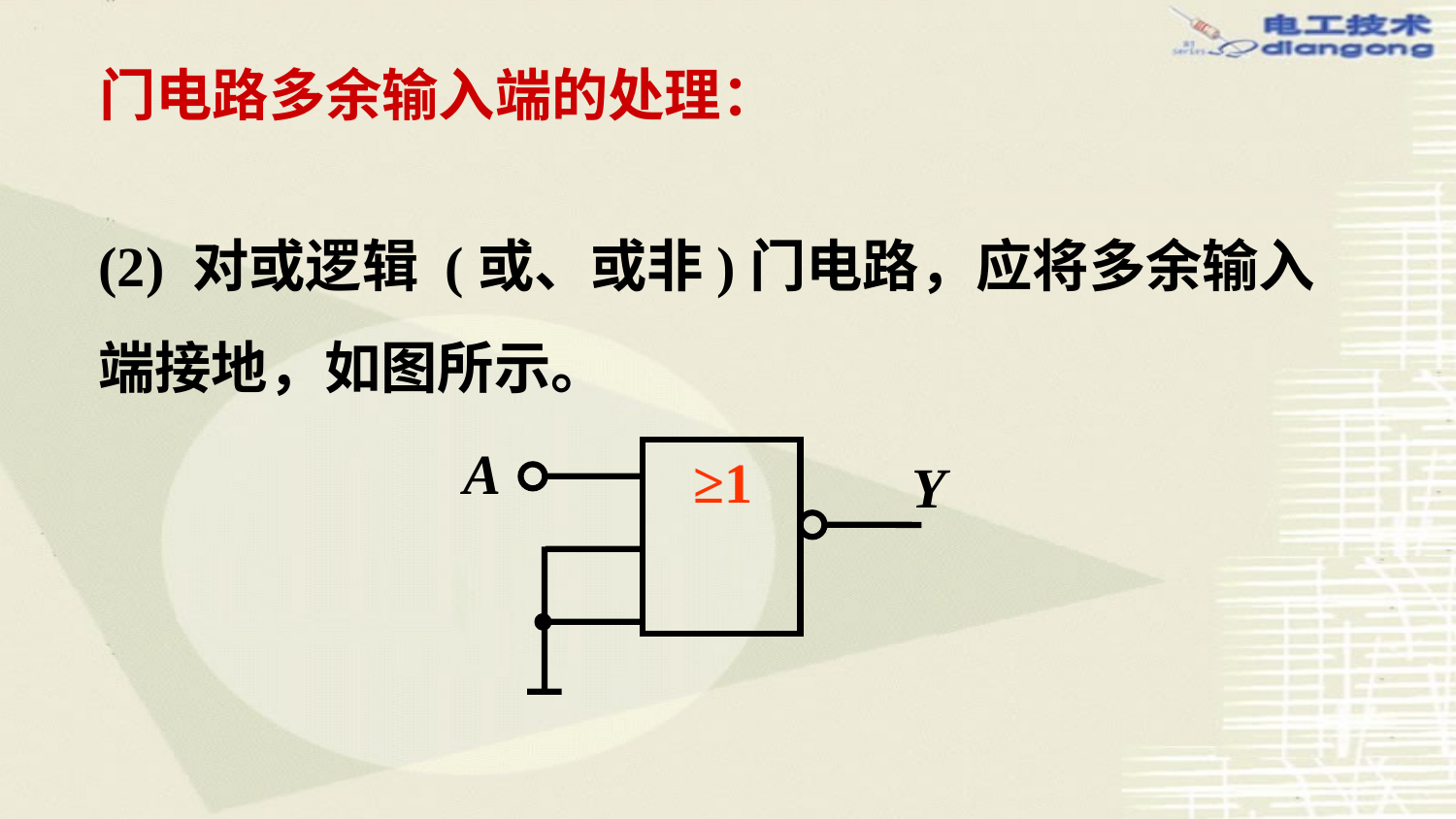

门电路多余输入端的处理：
(2) 对或逻辑 (或、或非)门电路，应将多余输入端接地，如图所示。
A

≥1
Y